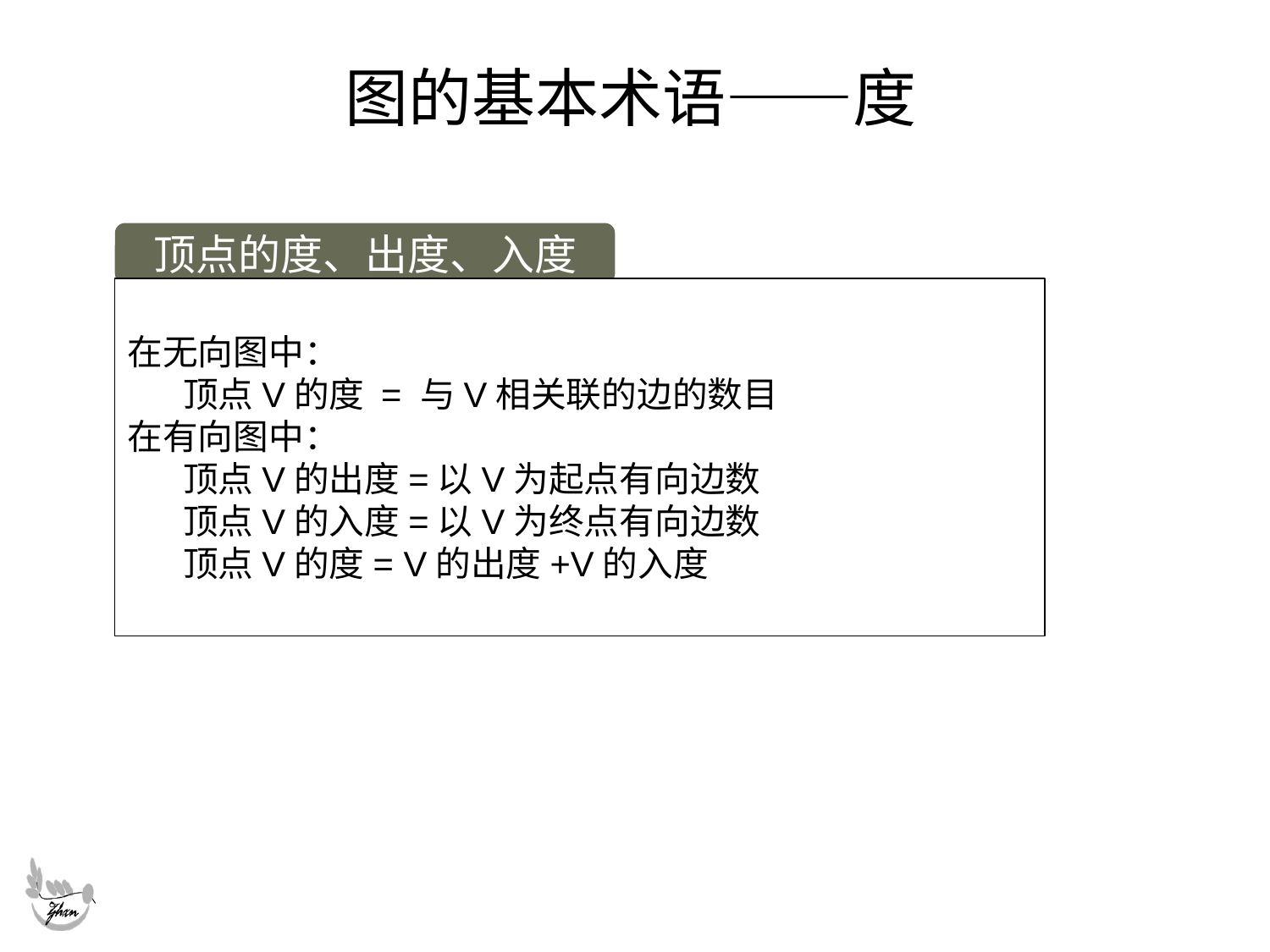

# 图的基本术语——度
顶点的度、出度、入度
在无向图中：
      顶点V的度 = 与V相关联的边的数目
在有向图中：
      顶点V的出度=以V为起点有向边数
      顶点V的入度=以V为终点有向边数
      顶点V的度= V的出度+V的入度
25